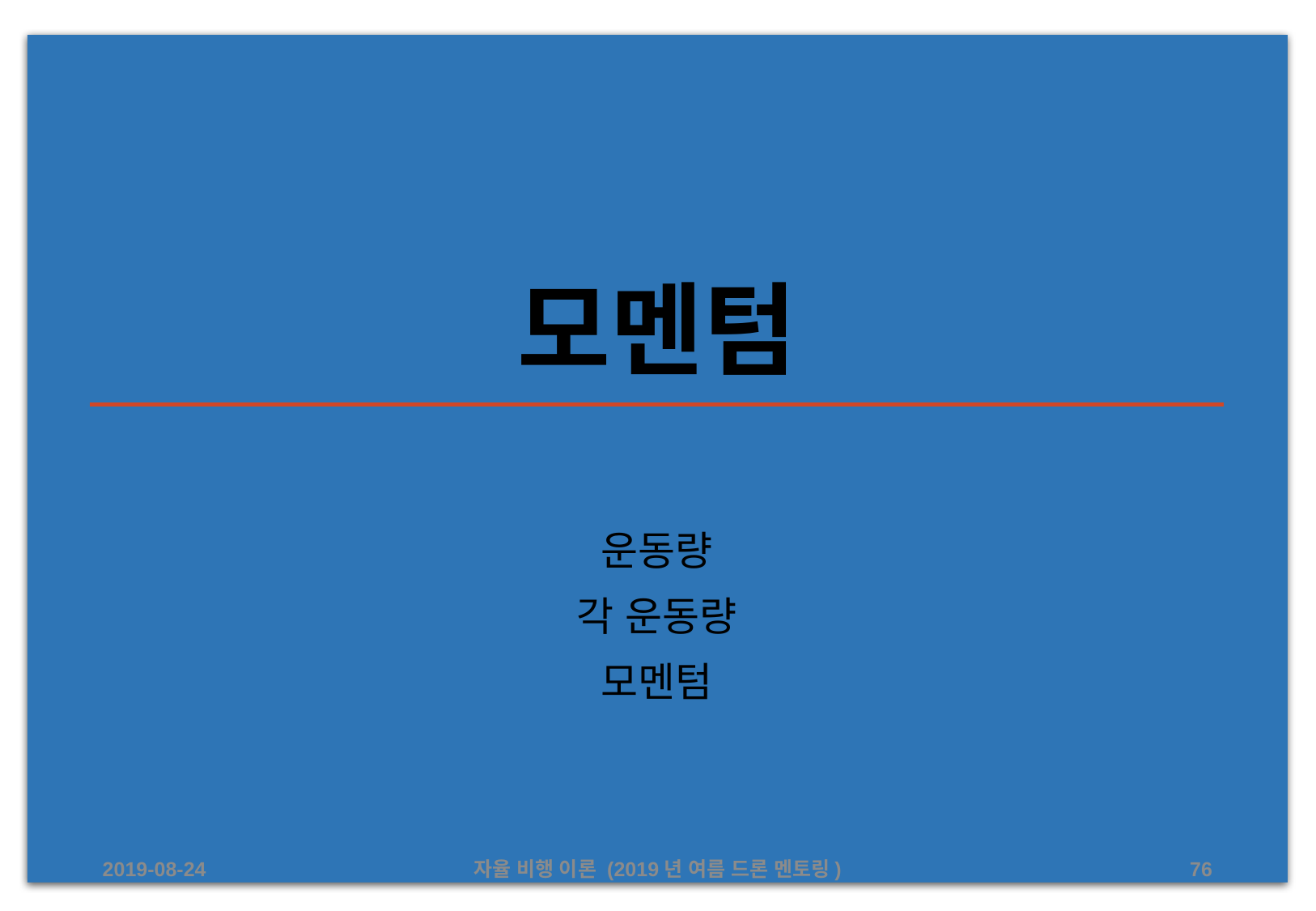

# 모멘텀
운동량
각 운동량
모멘텀
2019-08-24
자율 비행 이론 (2019년 여름 드론 멘토링)
76